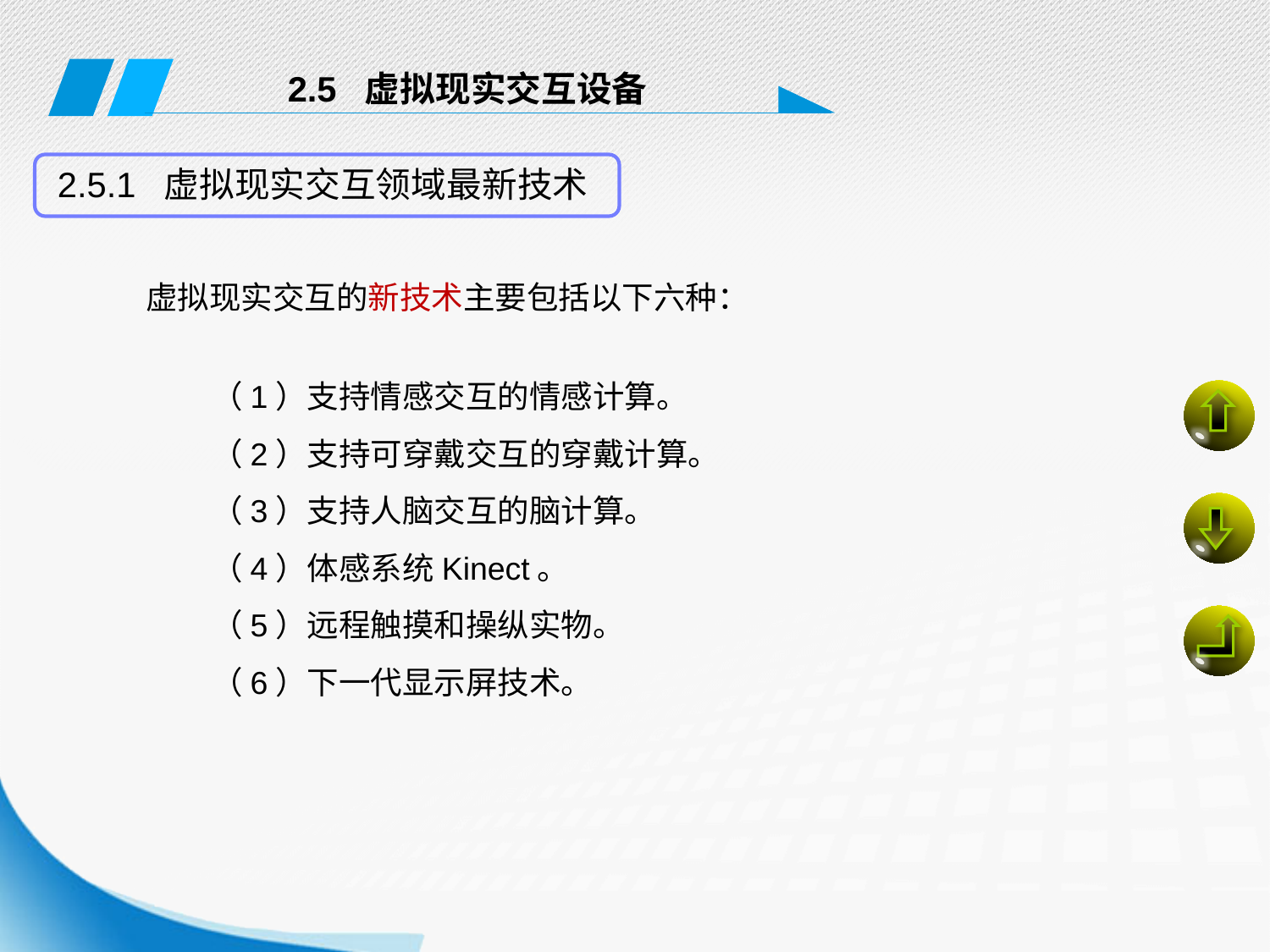

2.5  虚拟现实交互设备

2.5.1  虚拟现实交互领域最新技术
虚拟现实交互的新技术主要包括以下六种：
（1）支持情感交互的情感计算。
（2）支持可穿戴交互的穿戴计算。
（3）支持人脑交互的脑计算。
（4）体感系统Kinect。
（5）远程触摸和操纵实物。
（6）下一代显示屏技术。